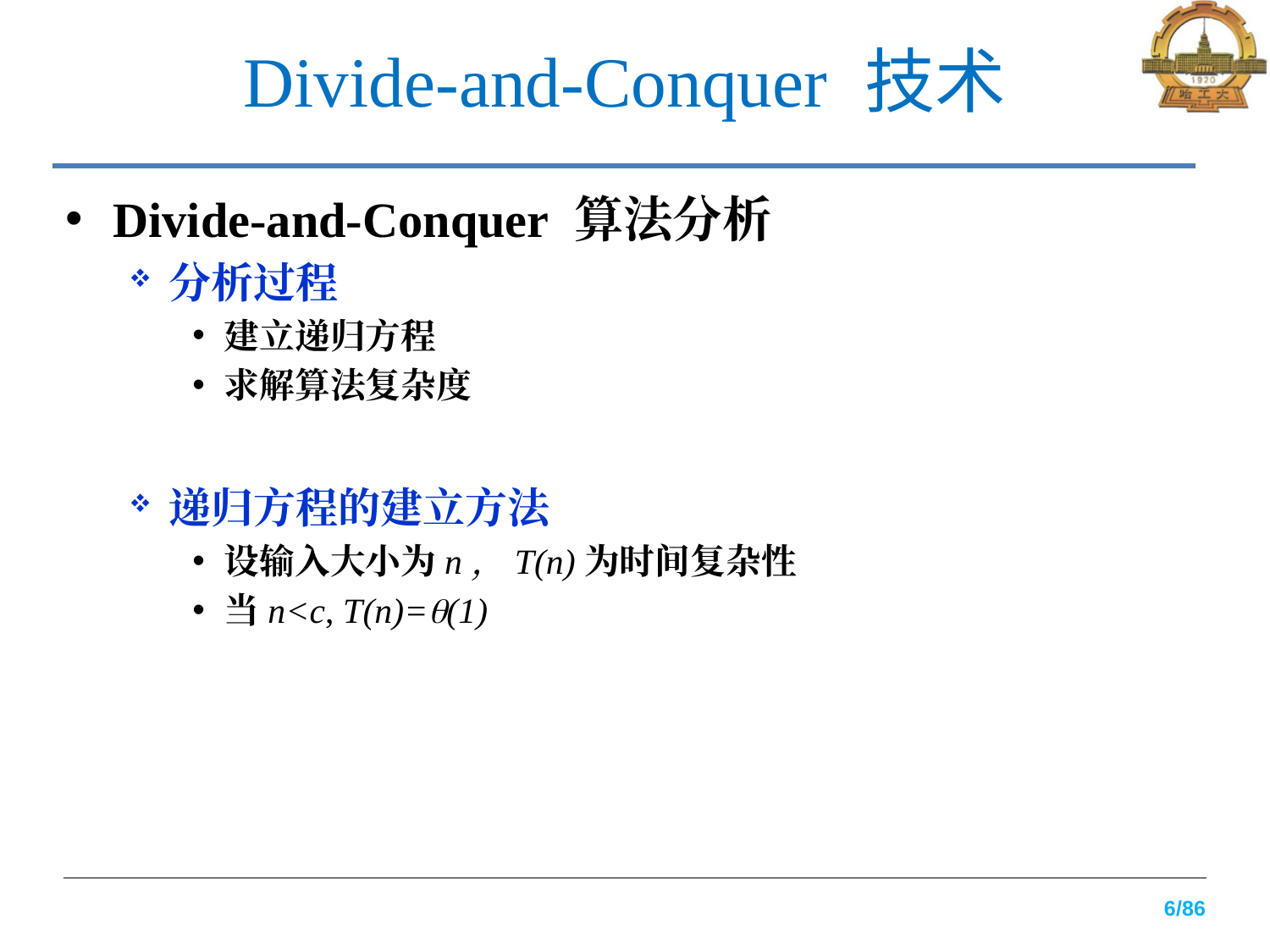

# Divide-and-Conquer 技术
Divide-and-Conquer 算法分析
分析过程
建立递归方程
求解算法复杂度

递归方程的建立方法
设输入大小为n，T(n)为时间复杂性
当n<c, T(n)=θ(1)